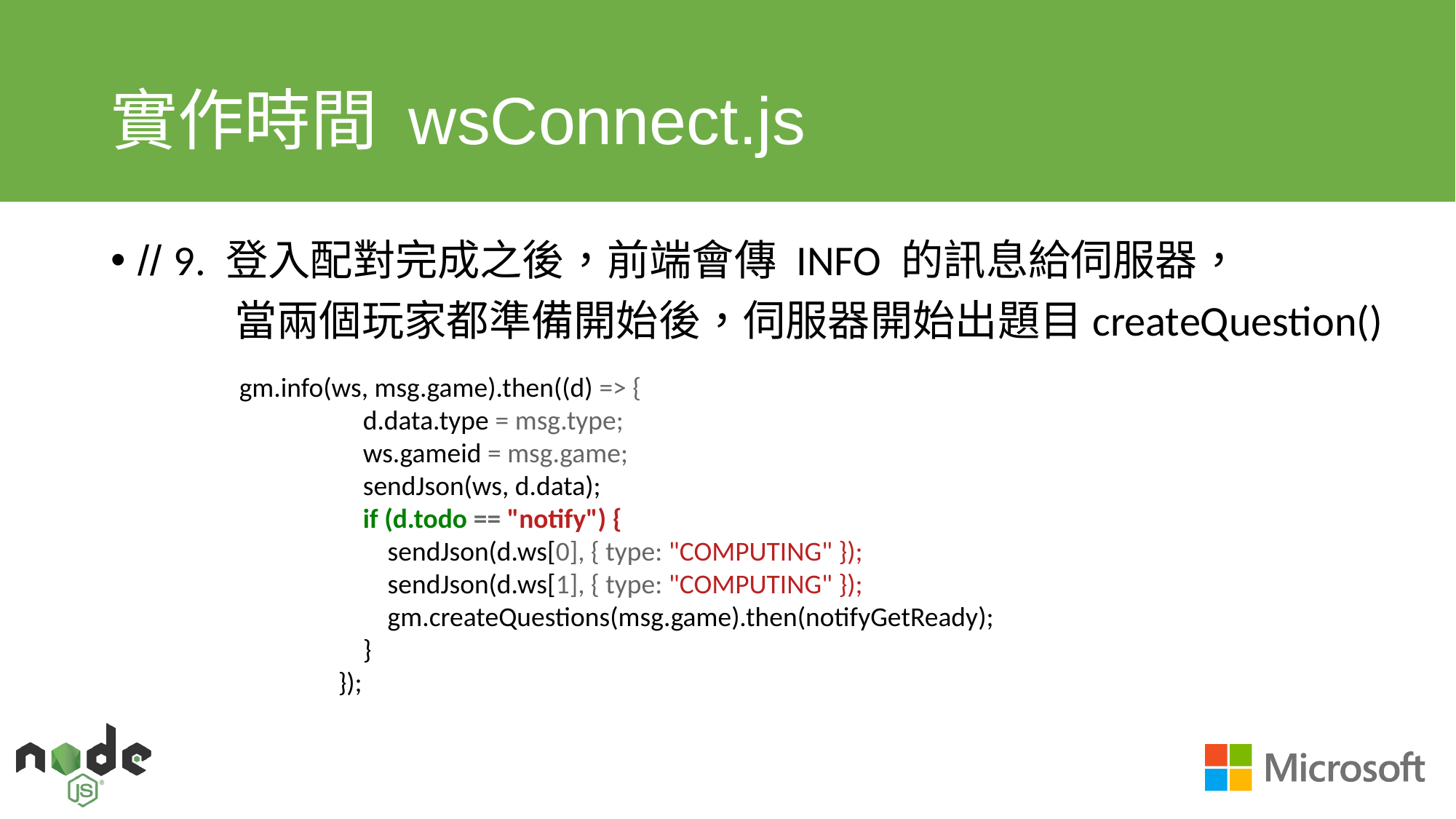

# 實作時間 wsConnect.js
// 9. 登入配對完成之後，前端會傳 INFO 的訊息給伺服器，
            當兩個玩家都準備開始後，伺服器開始出題目createQuestion()
gm.info(ws, msg.game).then((d) => {
                    d.data.type = msg.type;
                    ws.gameid = msg.game;
                    sendJson(ws, d.data);
                    if (d.todo == "notify") {
                        sendJson(d.ws[0], { type: "COMPUTING" });
                        sendJson(d.ws[1], { type: "COMPUTING" });
                        gm.createQuestions(msg.game).then(notifyGetReady);
                    }
                });